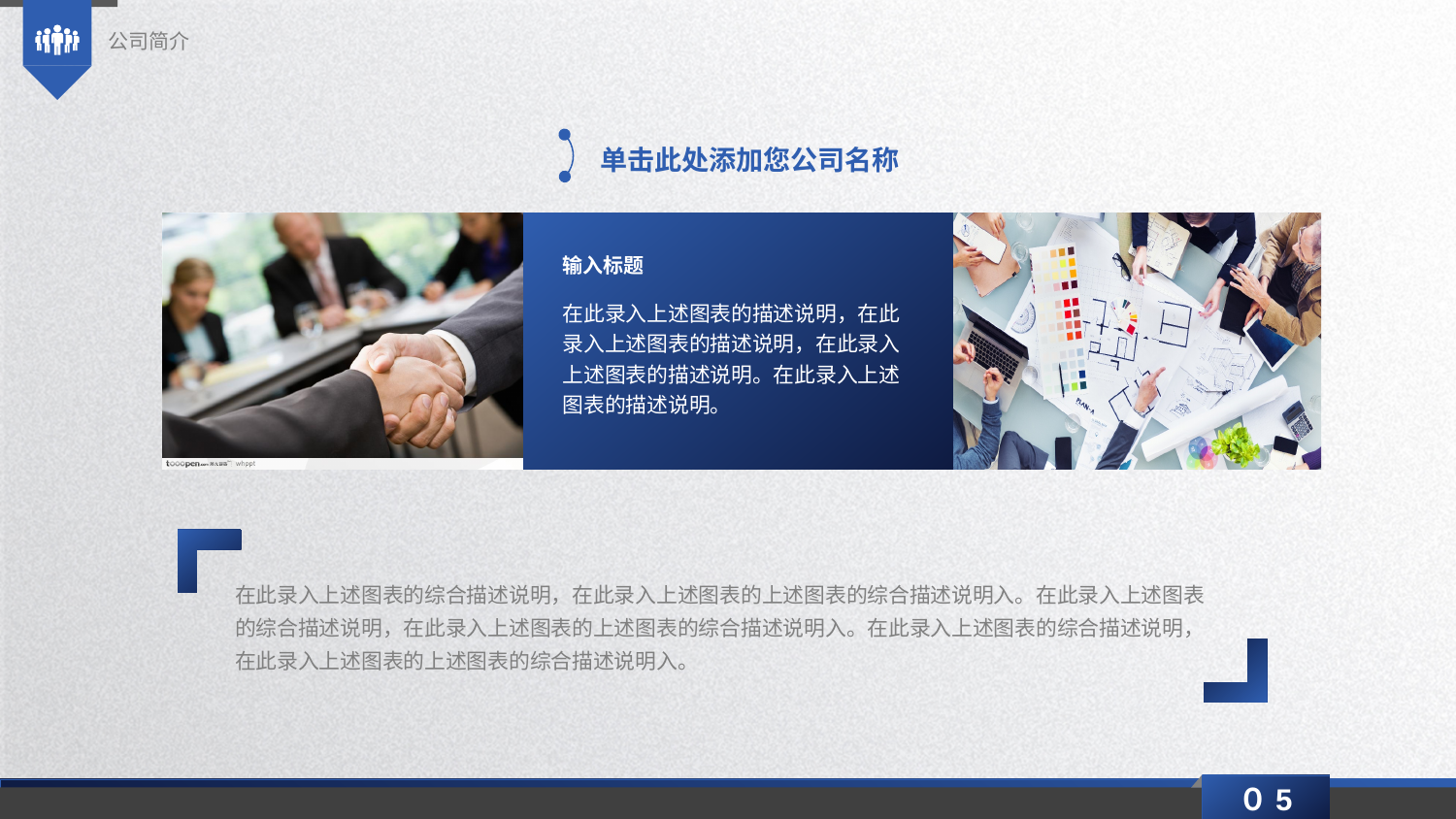

公司简介

单击此处添加您公司名称

输入标题
在此录入上述图表的描述说明，在此录入上述图表的描述说明，在此录入上述图表的描述说明。在此录入上述图表的描述说明。

在此录入上述图表的综合描述说明，在此录入上述图表的上述图表的综合描述说明入。在此录入上述图表的综合描述说明，在此录入上述图表的上述图表的综合描述说明入。在此录入上述图表的综合描述说明，在此录入上述图表的上述图表的综合描述说明入。

０5